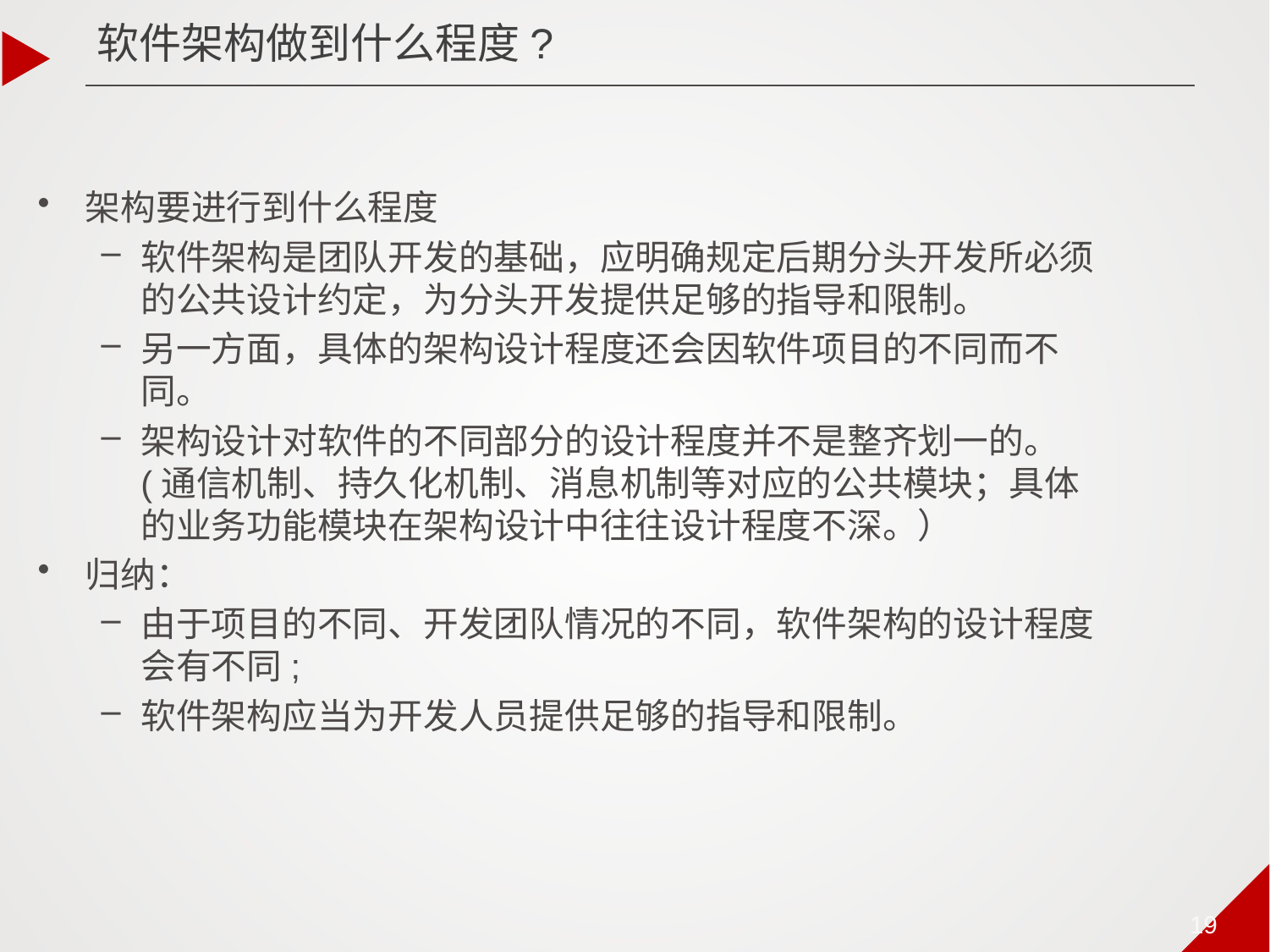

软件架构做到什么程度?

架构要进行到什么程度
软件架构是团队开发的基础，应明确规定后期分头开发所必须的公共设计约定，为分头开发提供足够的指导和限制。
另一方面，具体的架构设计程度还会因软件项目的不同而不同。
架构设计对软件的不同部分的设计程度并不是整齐划一的。(通信机制、持久化机制、消息机制等对应的公共模块；具体的业务功能模块在架构设计中往往设计程度不深。）
归纳：
由于项目的不同、开发团队情况的不同，软件架构的设计程度会有不同;
软件架构应当为开发人员提供足够的指导和限制。